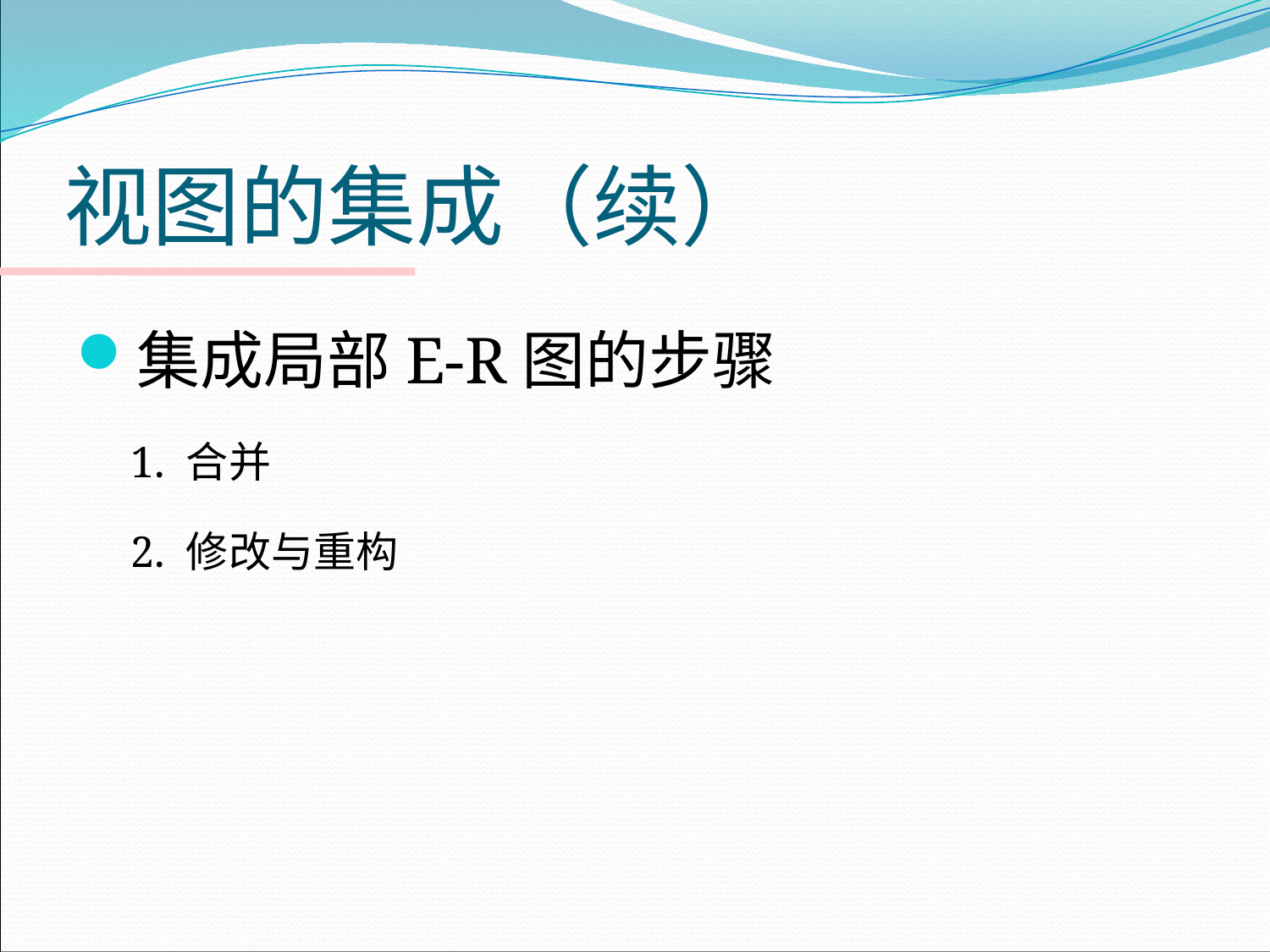

# 视图的集成（续）
集成局部E-R图的步骤
1. 合并
2. 修改与重构

725